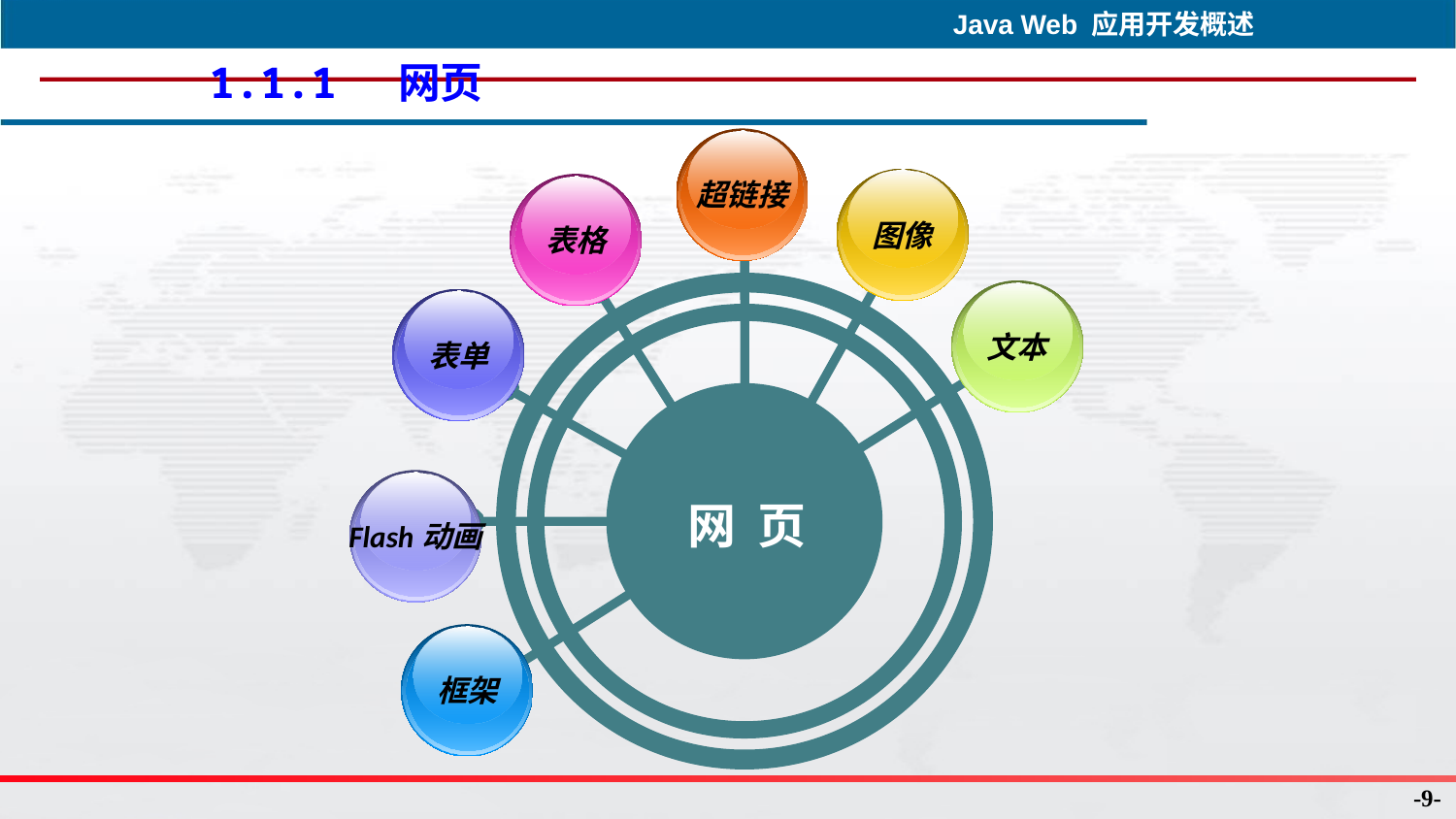

1.1.1  网页

超链接

图像

表格

文本

表单

Flash动画
网  页

框架
-9-